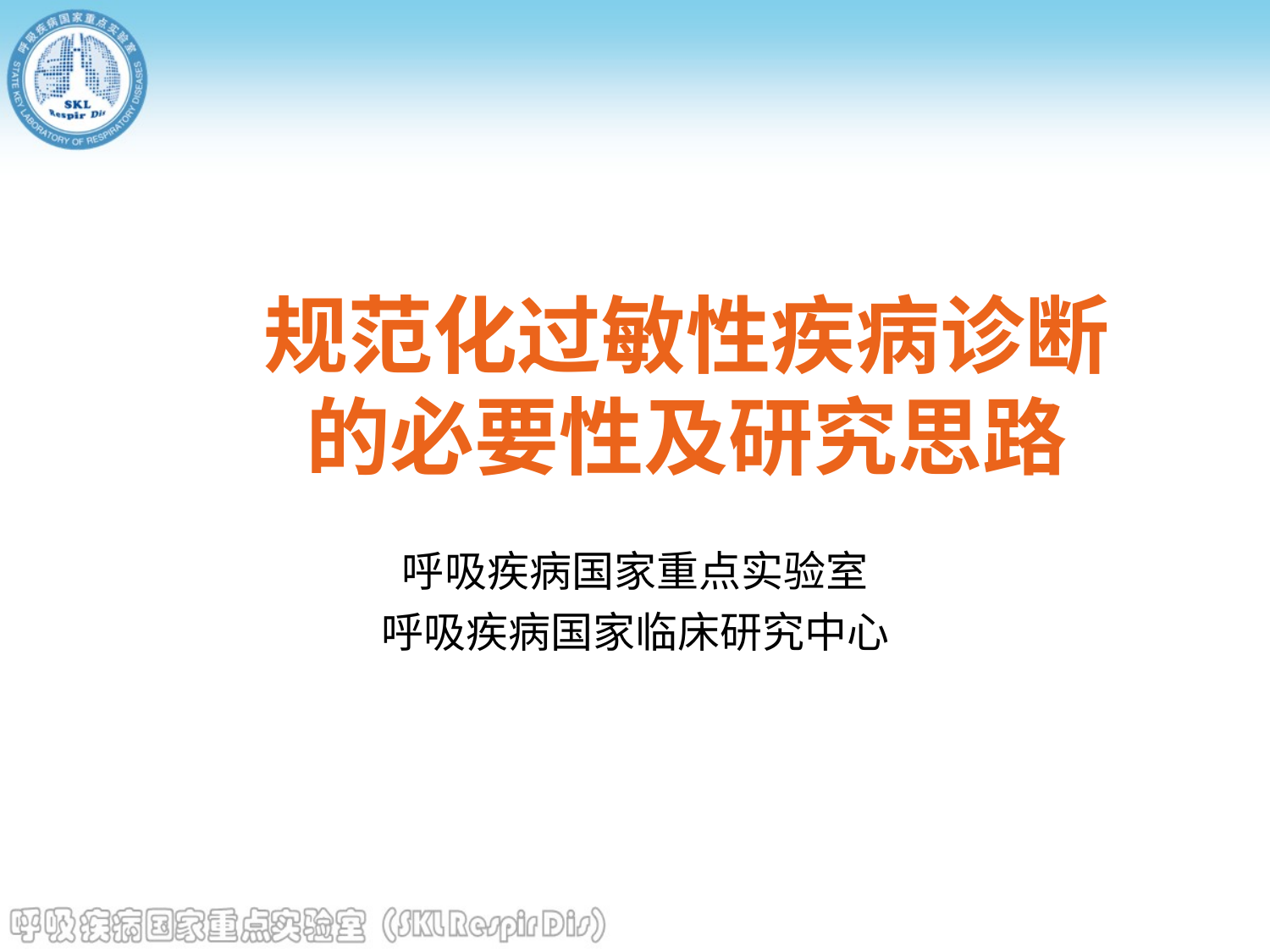

规范化过敏性疾病诊断的必要性及研究思路
呼吸疾病国家重点实验室
呼吸疾病国家临床研究中心